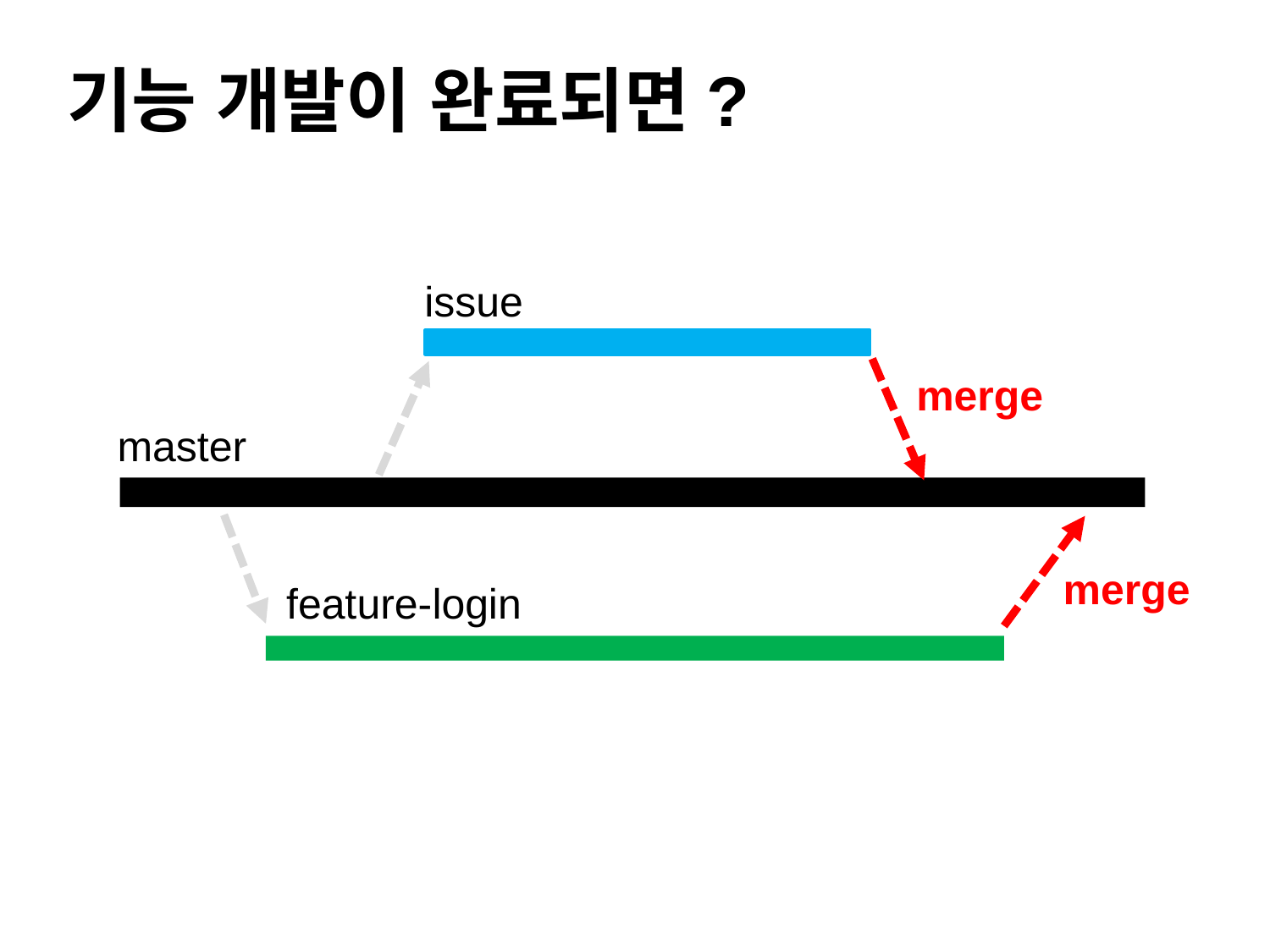

#
기능 개발이 완료되면?
issue

merge
master

merge
feature-login